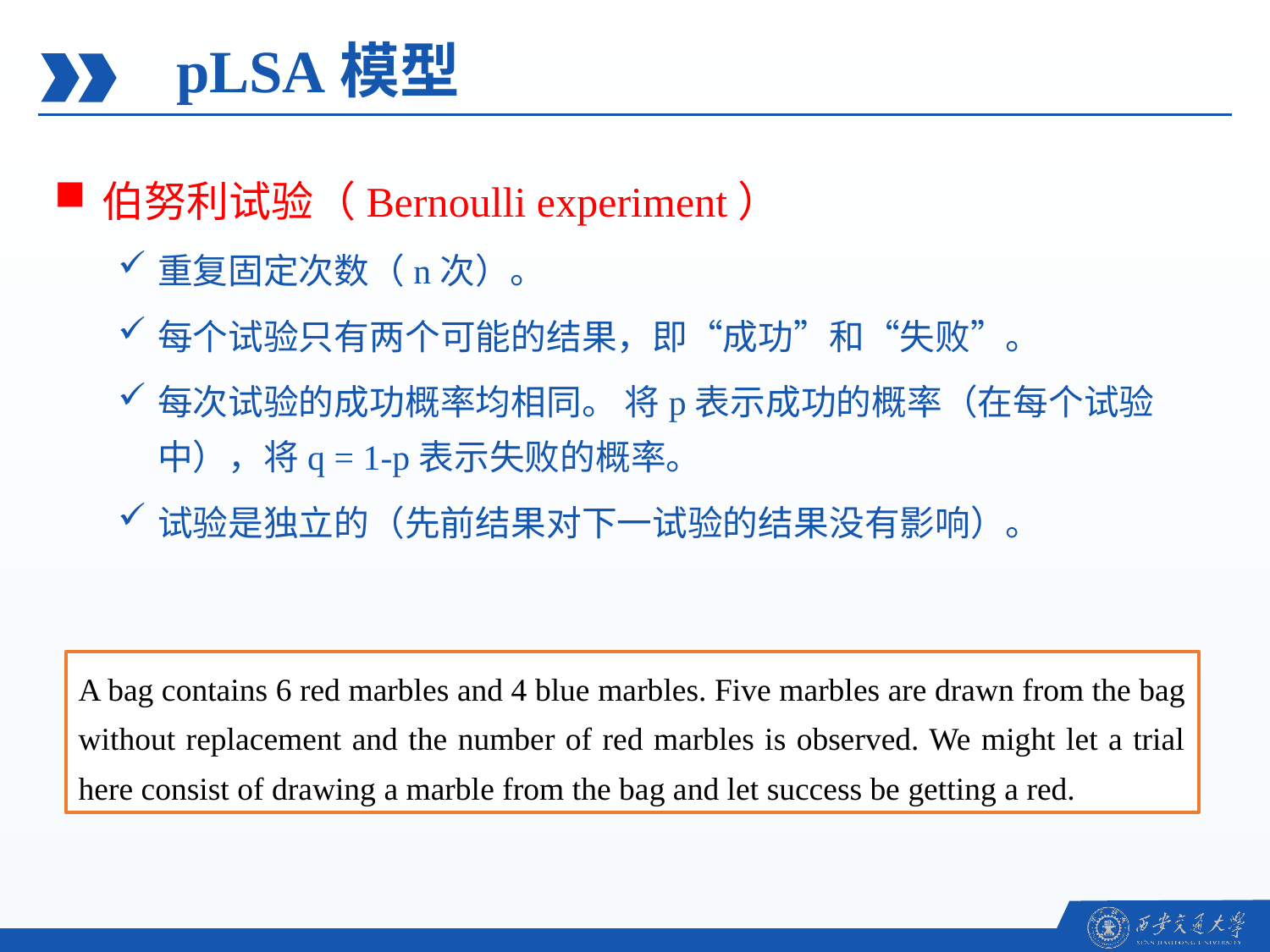

pLSA模型
伯努利试验（Bernoulli experiment）
重复固定次数（n次）。
每个试验只有两个可能的结果，即“成功”和“失败”。
每次试验的成功概率均相同。 将p表示成功的概率（在每个试验中），将q = 1-p表示失败的概率。
试验是独立的（先前结果对下一试验的结果没有影响）。

A bag contains 6 red marbles and 4 blue marbles. Five marbles are drawn from the bag without replacement and the number of red marbles is observed. We might let a trial here consist of drawing a marble from the bag and let success be getting a red.